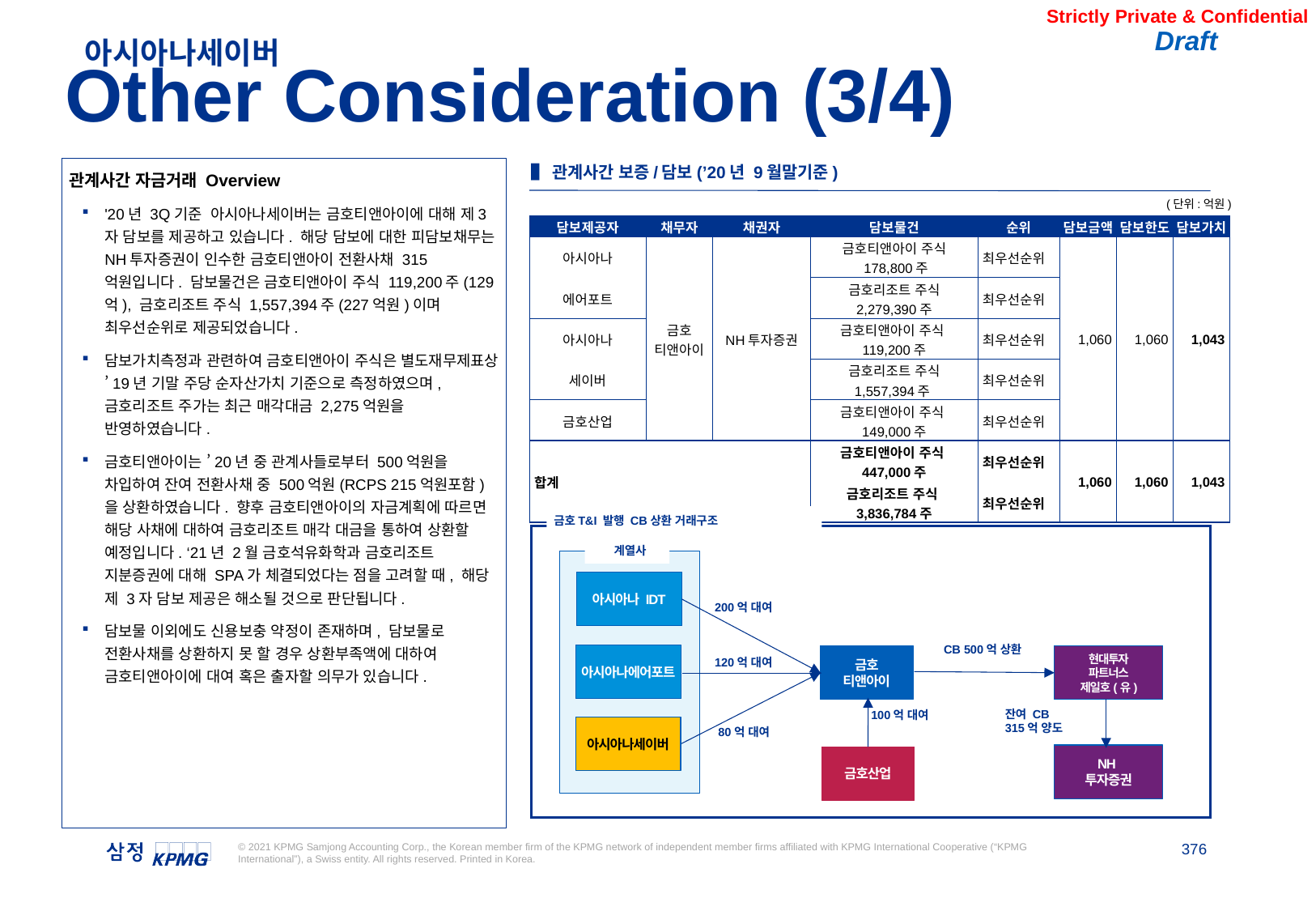

아시아나세이버
Other Consideration (3/4)
▌관계사간 보증/담보(’20년 9월말기준)

관계사간 자금거래 Overview
'20년 3Q기준  아시아나세이버는 금호티앤아이에 대해 제3자 담보를 제공하고 있습니다. 해당 담보에 대한 피담보채무는 NH투자증권이 인수한 금호티앤아이 전환사채 315억원입니다. 담보물건은 금호티앤아이 주식 119,200주(129억), 금호리조트 주식 1,557,394주(227억원)이며 최우선순위로 제공되었습니다.
담보가치측정과 관련하여 금호티앤아이 주식은 별도재무제표상 ’19년 기말 주당 순자산가치 기준으로 측정하였으며, 금호리조트 주가는 최근 매각대금 2,275억원을 반영하였습니다.
금호티앤아이는 ’20년 중 관계사들로부터 500억원을 차입하여 잔여 전환사채 중 500억원(RCPS 215억원포함)을 상환하였습니다. 향후 금호티앤아이의 자금계획에 따르면 해당 사채에 대하여 금호리조트 매각 대금을 통하여 상환할 예정입니다. ‘21년 2월 금호석유화학과 금호리조트 지분증권에 대해 SPA가 체결되었다는 점을 고려할 때, 해당 제 3자 담보 제공은 해소될 것으로 판단됩니다.
담보물 이외에도 신용보충 약정이 존재하며, 담보물로 전환사채를 상환하지 못 할 경우 상환부족액에 대하여 금호티앤아이에 대여 혹은 출자할 의무가 있습니다.
(단위:억원)
| 담보제공자 | 채무자 | 채권자 | 담보물건 | 순위 | 담보금액 | 담보한도 | 담보가치 |
| --- | --- | --- | --- | --- | --- | --- | --- |
| 아시아나 | 금호 티앤아이 | NH투자증권 | 금호티앤아이 주식 178,800주 | 최우선순위 | 1,060 | 1,060 | 1,043 |
| 에어포트 |  |  | 금호리조트 주식 2,279,390주 | 최우선순위 |  |  |  |
| 아시아나 |  |  | 금호티앤아이 주식 119,200주 | 최우선순위 |  |  |  |
| 세이버 |  |  | 금호리조트 주식 1,557,394주 | 최우선순위 |  |  |  |
| 금호산업 |  |  | 금호티앤아이 주식 149,000주 | 최우선순위 |  |  |  |
| 합계 |  |  | 금호티앤아이 주식 447,000주 | 최우선순위 | 1,060 | 1,060 | 1,043 |
|  |  |  | 금호리조트 주식 3,836,784주 | 최우선순위 |  |  |  |
금호T&I 발행 CB상환 거래구조

 계열사

아시아나 IDT
200억 대여
CB 500억 상환
아시아나에어포트
금호
티앤아이
현대투자
파트너스
제일호(유)
120억 대여
잔여 CB
315억 양도
100억 대여
아시아나세이버
80억 대여
NH
투자증권
금호산업